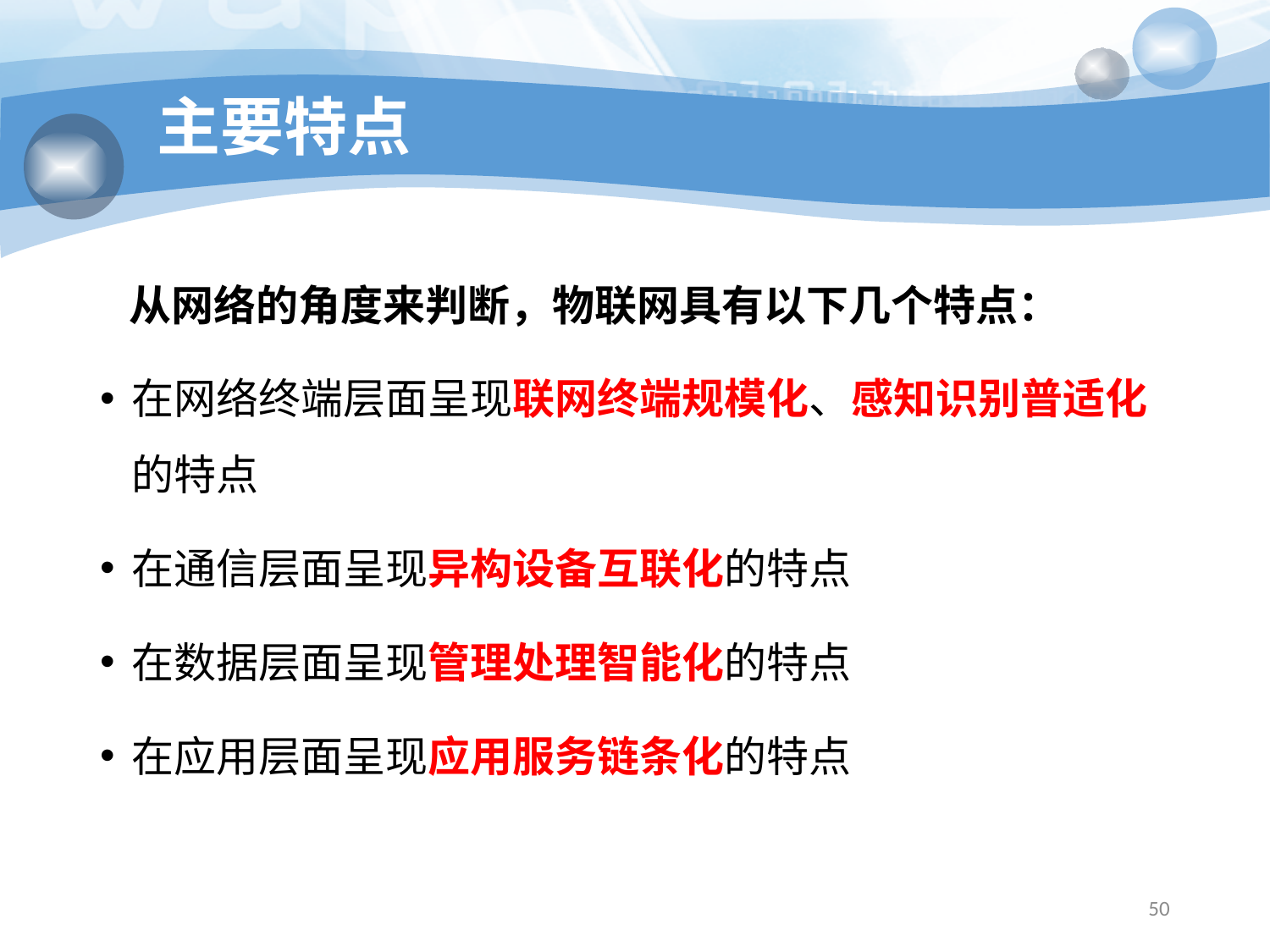

# 主要特点
  从网络的角度来判断，物联网具有以下几个特点：
在网络终端层面呈现联网终端规模化、感知识别普适化的特点
在通信层面呈现异构设备互联化的特点
在数据层面呈现管理处理智能化的特点
在应用层面呈现应用服务链条化的特点
50